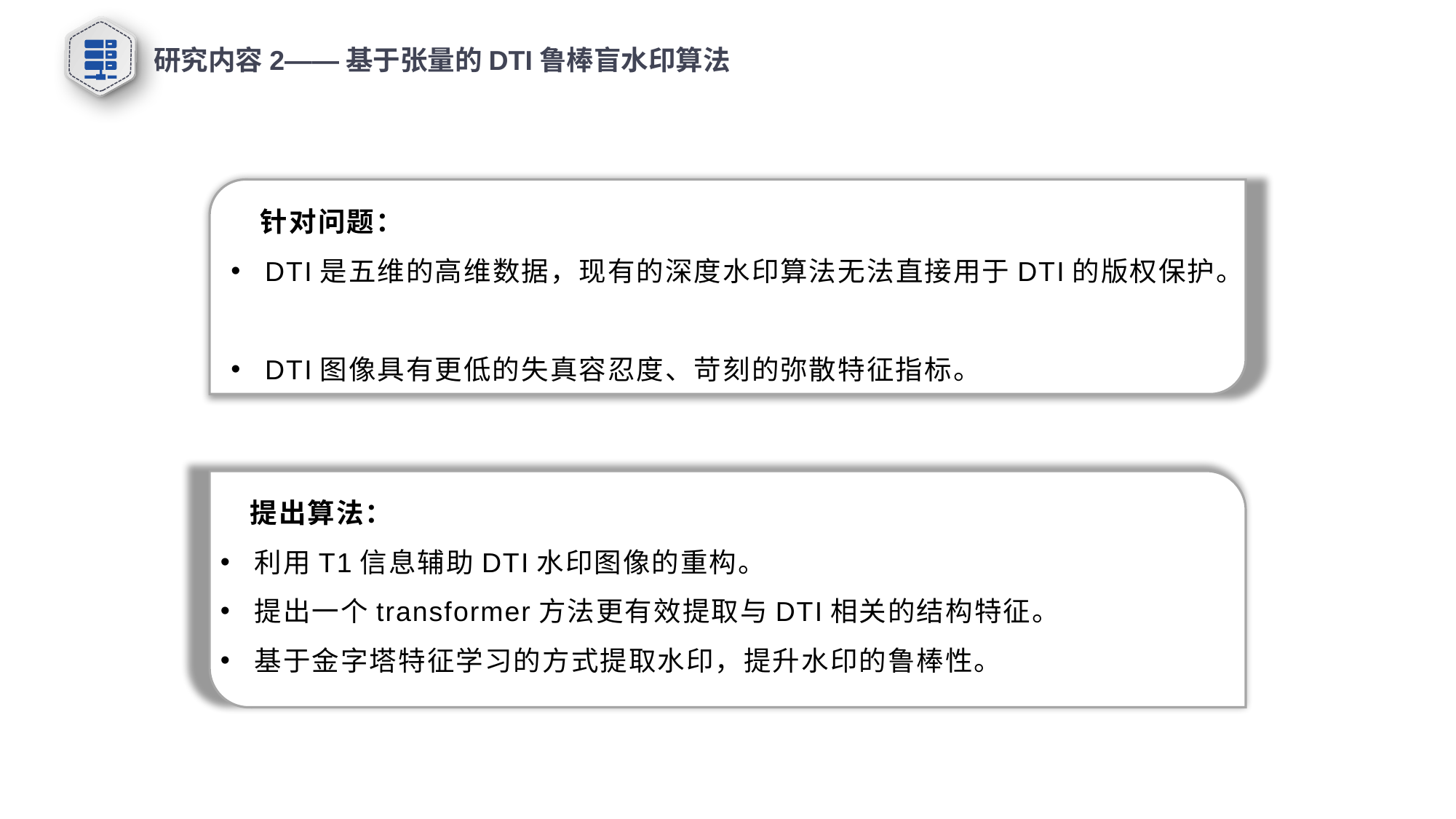

研究内容2——基于张量的DTI鲁棒盲水印算法

   针对问题：
DTI是五维的高维数据，现有的深度水印算法无法直接用于DTI的版权保护。
DTI图像具有更低的失真容忍度、苛刻的弥散特征指标。

   提出算法：
利用T1信息辅助DTI水印图像的重构。
提出一个transformer方法更有效提取与DTI相关的结构特征。
基于金字塔特征学习的方式提取水印，提升水印的鲁棒性。